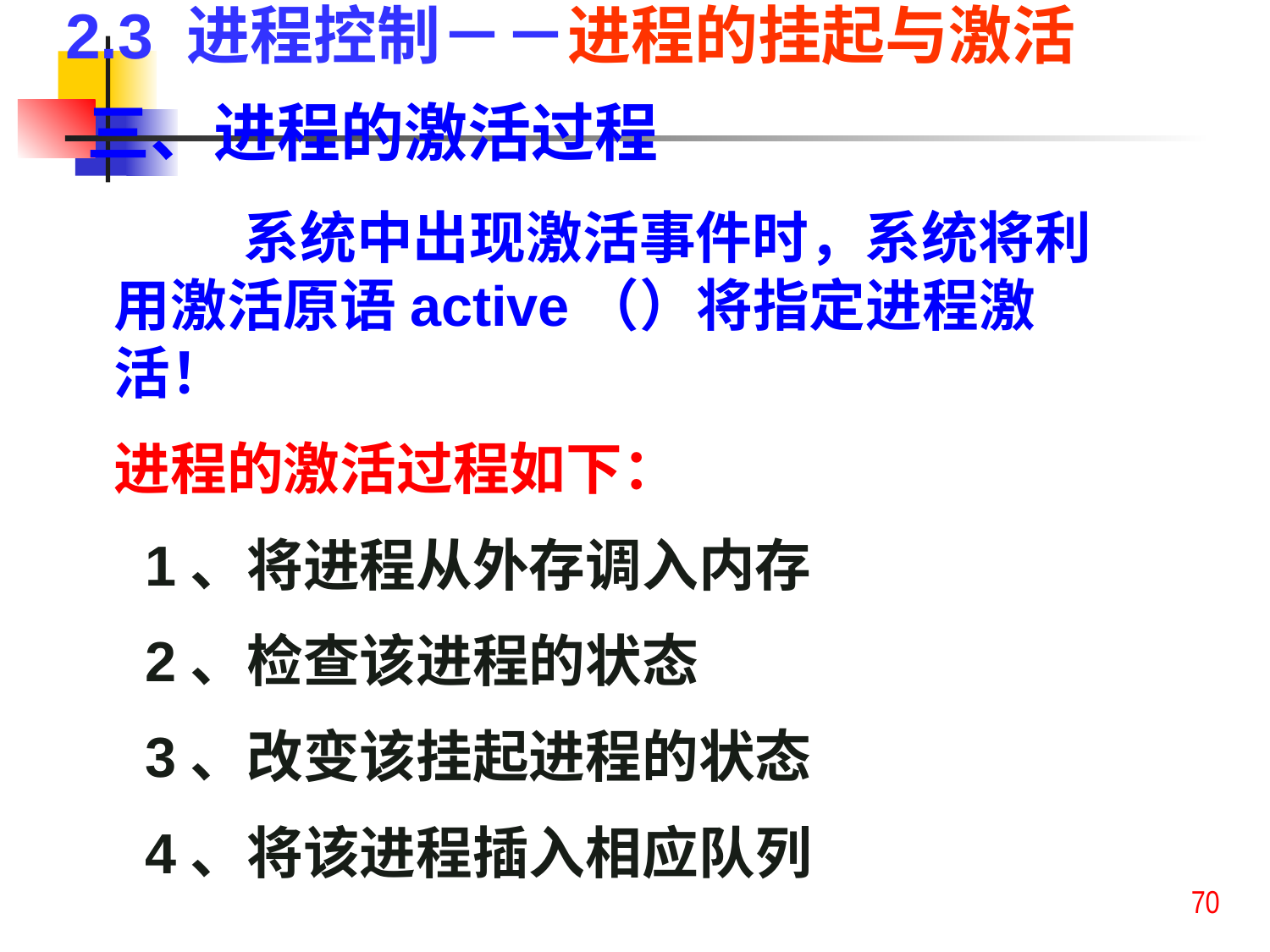

2.3 进程控制－－进程的挂起与激活
三、进程的激活过程
         系统中出现激活事件时，系统将利用激活原语active（）将指定进程激活！
进程的激活过程如下：
  1、将进程从外存调入内存
  2、检查该进程的状态
  3、改变该挂起进程的状态
  4、将该进程插入相应队列
70